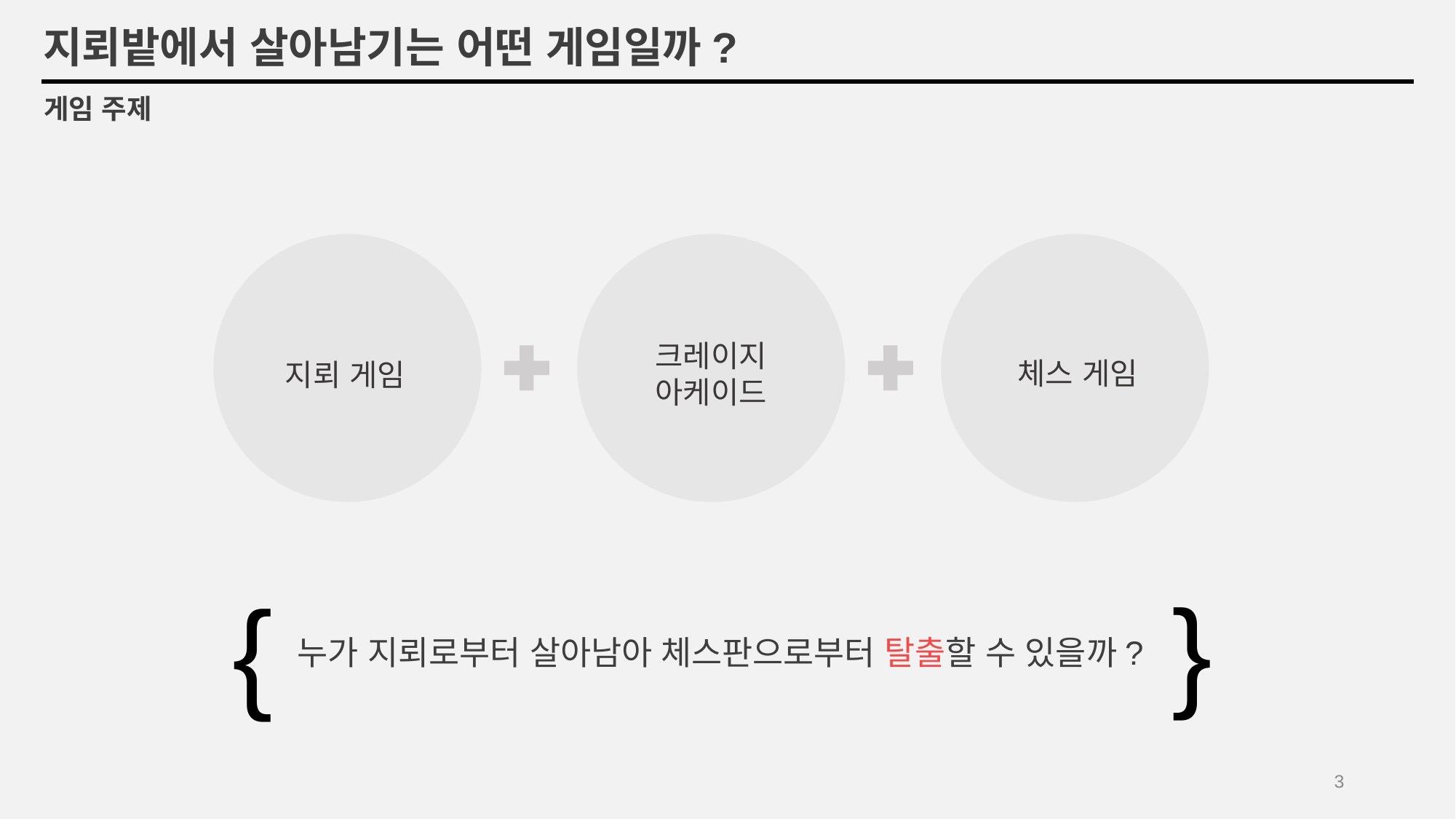

지뢰밭에서 살아남기는 어떤 게임일까?
게임 주제

크레이지
아케이드

체스 게임
지뢰 게임
}
{
누가 지뢰로부터 살아남아 체스판으로부터 탈출할 수 있을까?
3